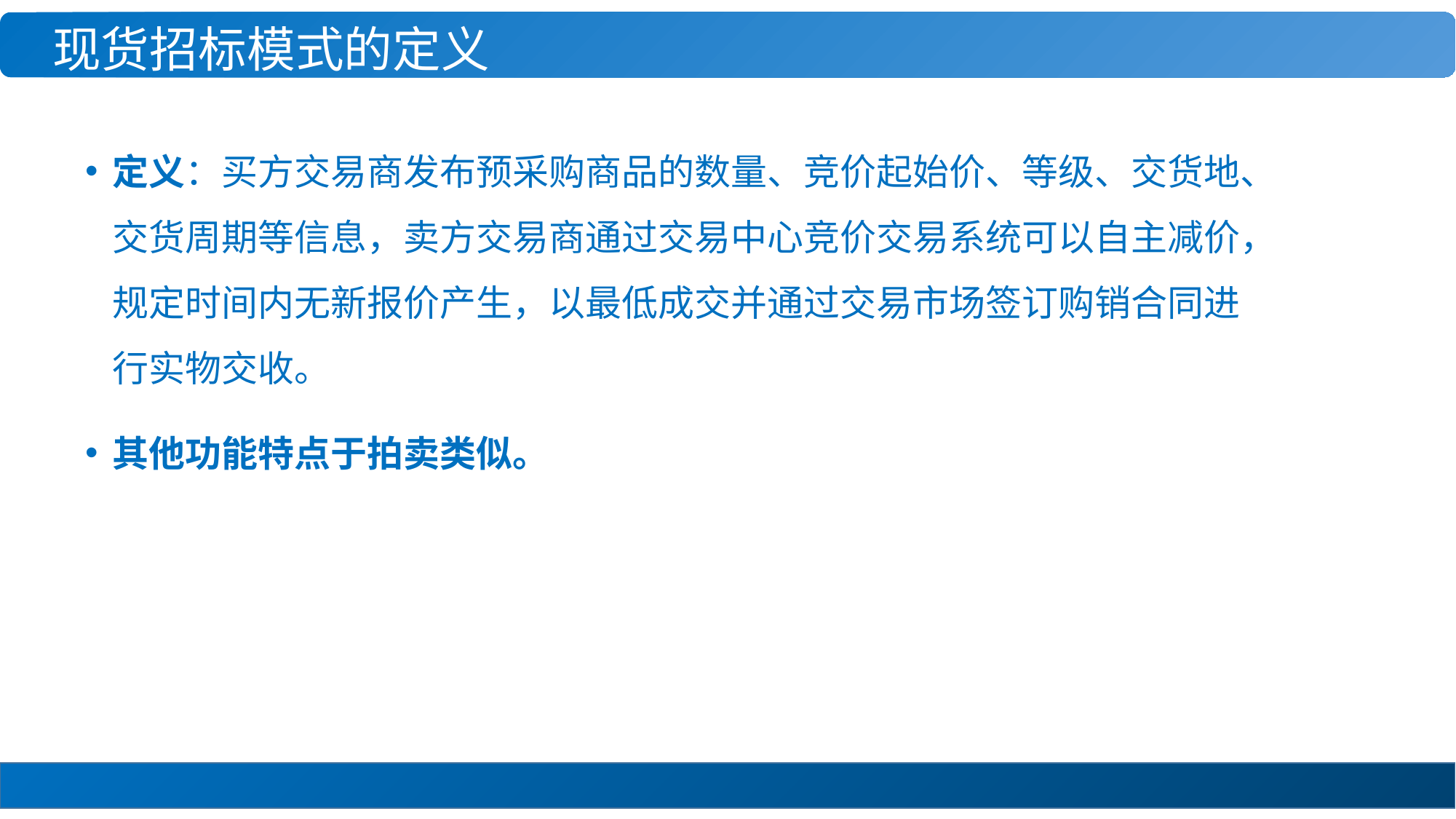

现货招标模式的定义

定义：买方交易商发布预采购商品的数量、竞价起始价、等级、交货地、交货周期等信息，卖方交易商通过交易中心竞价交易系统可以自主减价，规定时间内无新报价产生，以最低成交并通过交易市场签订购销合同进行实物交收。
其他功能特点于拍卖类似。